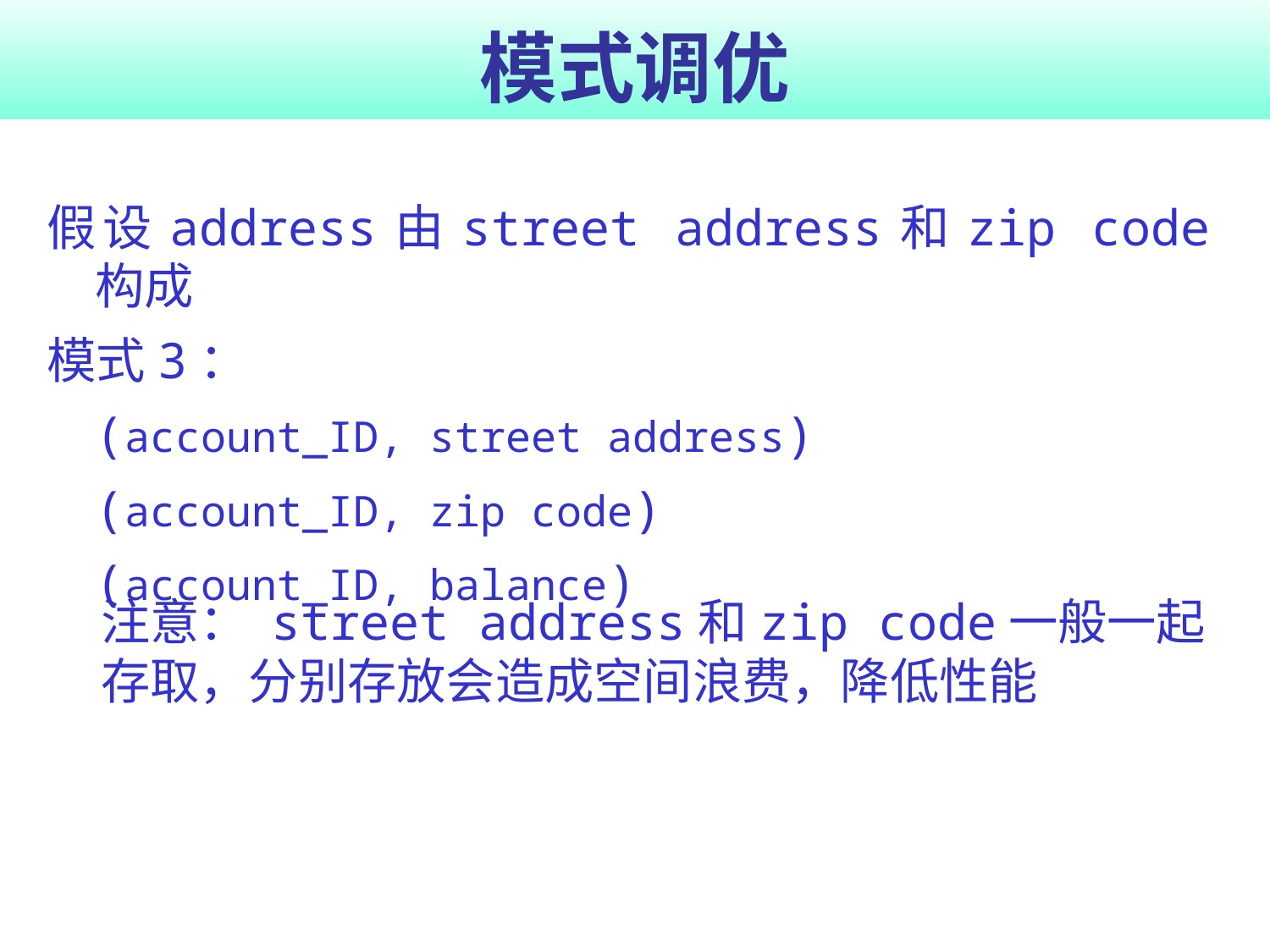

# 模式调优
假设address由street address和zip code构成
模式3：
	(account_ID, street address)
	(account_ID, zip code)
 	(account_ID, balance)
	注意： street address和zip code一般一起存取，分别存放会造成空间浪费，降低性能